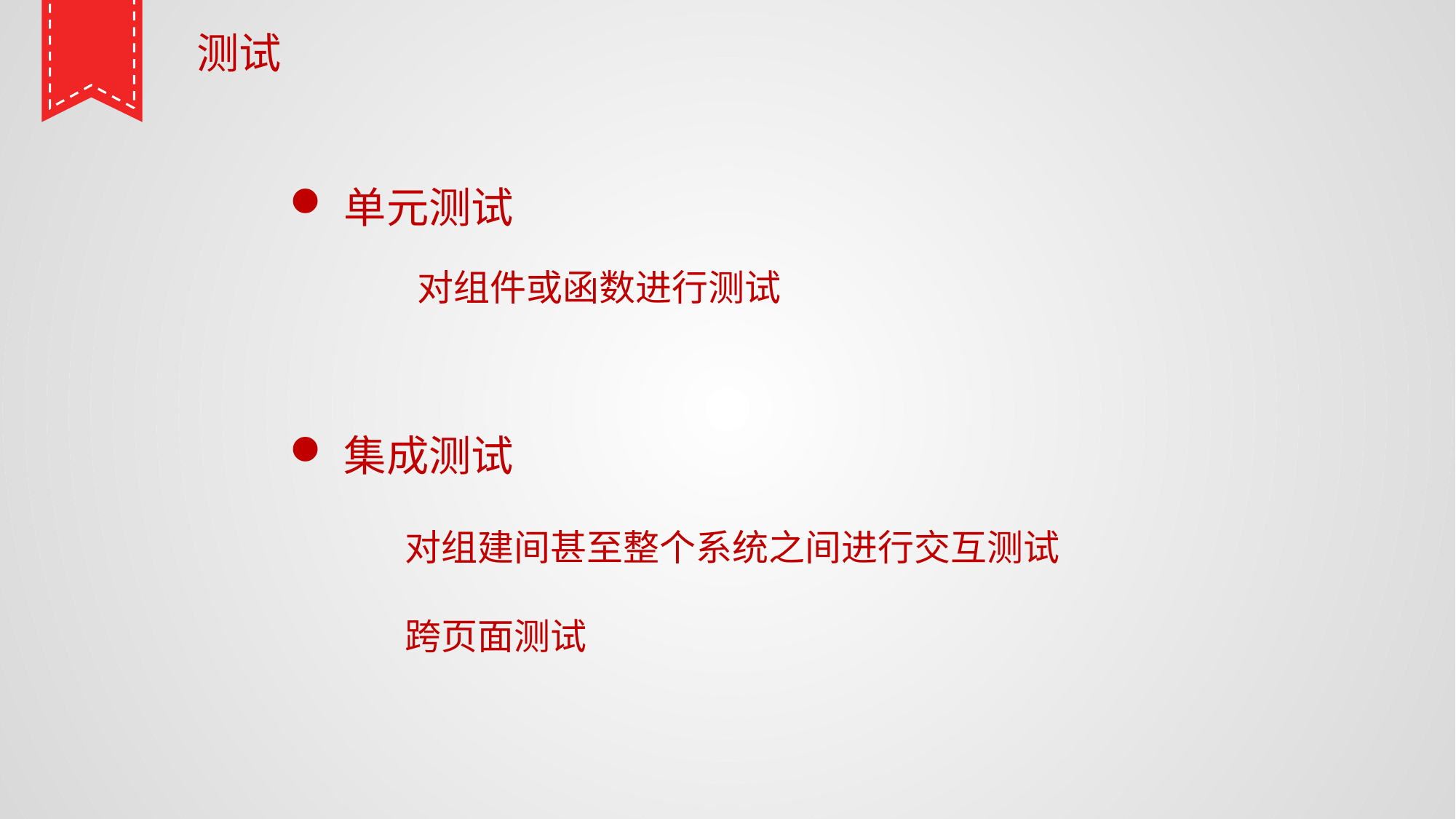

测试
单元测试
对组件或函数进行测试
集成测试
对组建间甚至整个系统之间进行交互测试
跨页面测试